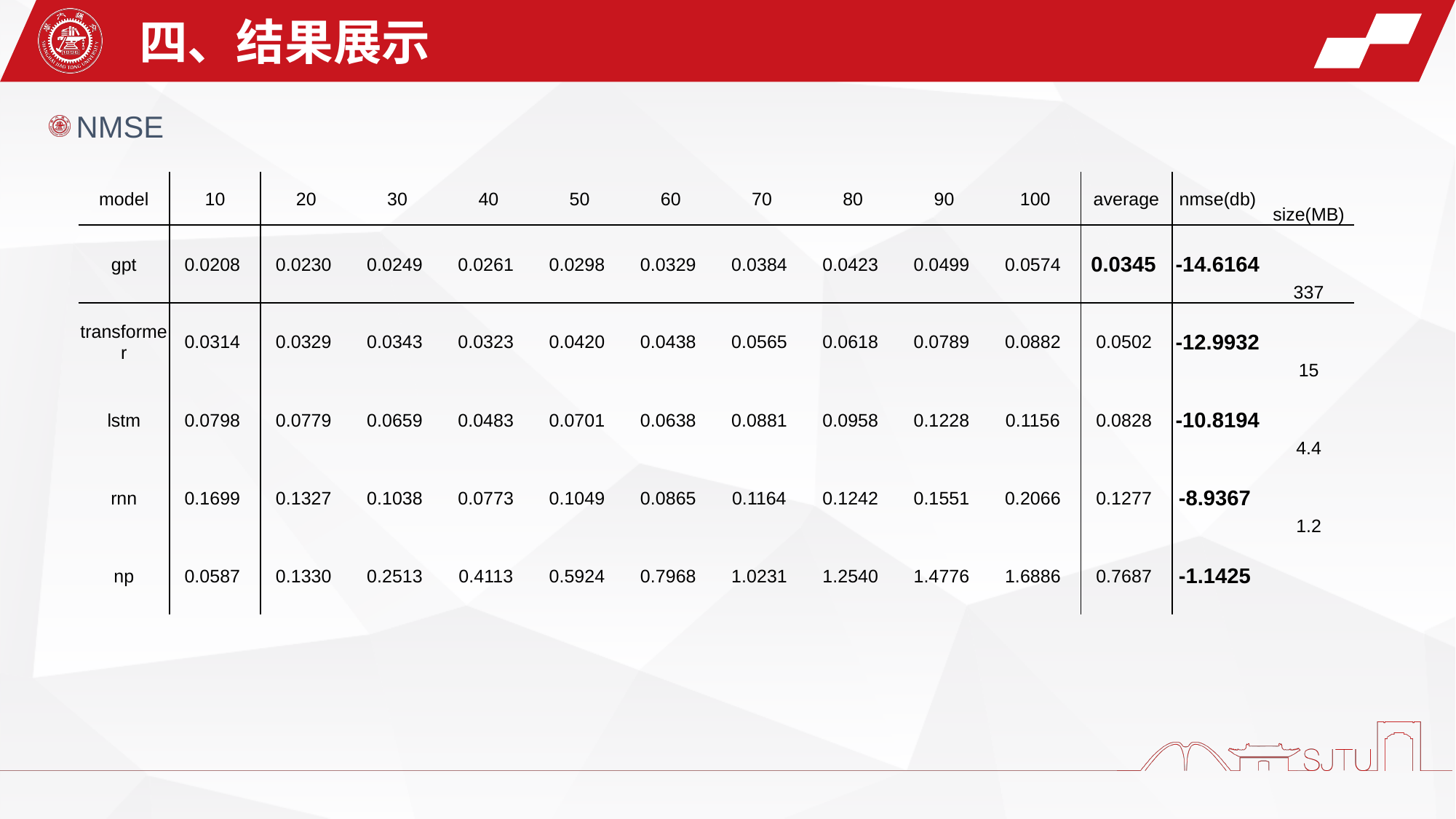

四、结果展示
NMSE
| model | 10 | 20 | 30 | 40 | 50 | 60 | 70 | 80 | 90 | 100 | average | nmse(db) | size(MB) |
| --- | --- | --- | --- | --- | --- | --- | --- | --- | --- | --- | --- | --- | --- |
| gpt | 0.0208 | 0.0230 | 0.0249 | 0.0261 | 0.0298 | 0.0329 | 0.0384 | 0.0423 | 0.0499 | 0.0574 | 0.0345 | -14.6164 | 337 |
| transformer | 0.0314 | 0.0329 | 0.0343 | 0.0323 | 0.0420 | 0.0438 | 0.0565 | 0.0618 | 0.0789 | 0.0882 | 0.0502 | -12.9932 | 15 |
| lstm | 0.0798 | 0.0779 | 0.0659 | 0.0483 | 0.0701 | 0.0638 | 0.0881 | 0.0958 | 0.1228 | 0.1156 | 0.0828 | -10.8194 | 4.4 |
| rnn | 0.1699 | 0.1327 | 0.1038 | 0.0773 | 0.1049 | 0.0865 | 0.1164 | 0.1242 | 0.1551 | 0.2066 | 0.1277 | -8.9367 | 1.2 |
| np | 0.0587 | 0.1330 | 0.2513 | 0.4113 | 0.5924 | 0.7968 | 1.0231 | 1.2540 | 1.4776 | 1.6886 | 0.7687 | -1.1425 |  |